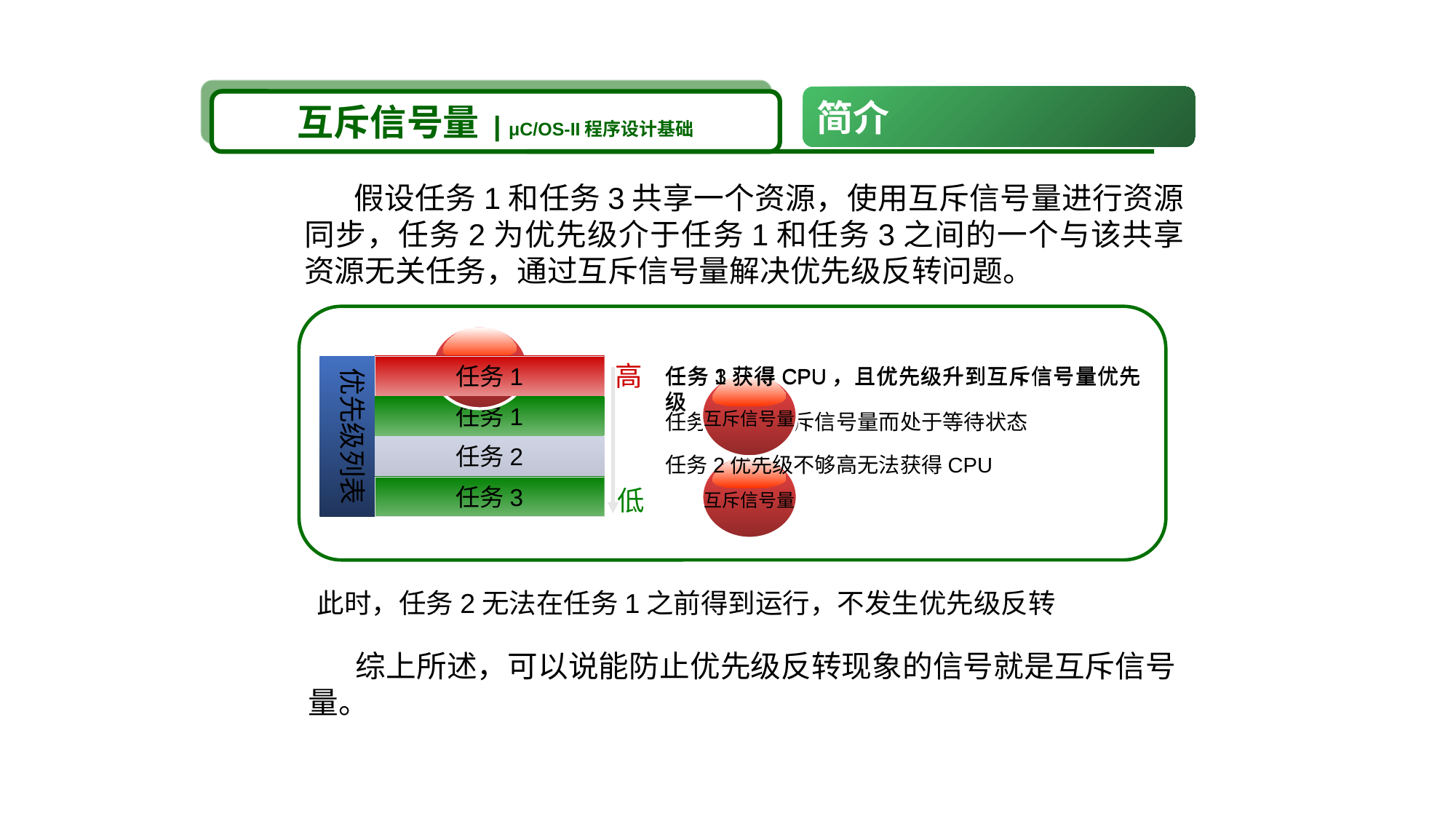

简介
互斥信号量 | μC/OS-II程序设计基础

      假设任务1和任务3共享一个资源，使用互斥信号量进行资源同步，任务2为优先级介于任务1和任务3之间的一个与该共享资源无关任务，通过互斥信号量解决优先级反转问题。

互斥信号量
高

低
优先级列表
互斥信号量
任务3
任务1
任务3获得CPU，且优先级升到互斥信号量优先级
任务1获得CPU，且优先级升到互斥信号量优先级

互斥信号量
任务1
任务1申请互斥信号量而处于等待状态
任务2
任务2优先级不够高无法获得CPU

互斥信号量
任务3
任务3
此时，任务2无法在任务1之前得到运行，不发生优先级反转
      综上所述，可以说能防止优先级反转现象的信号就是互斥信号量。